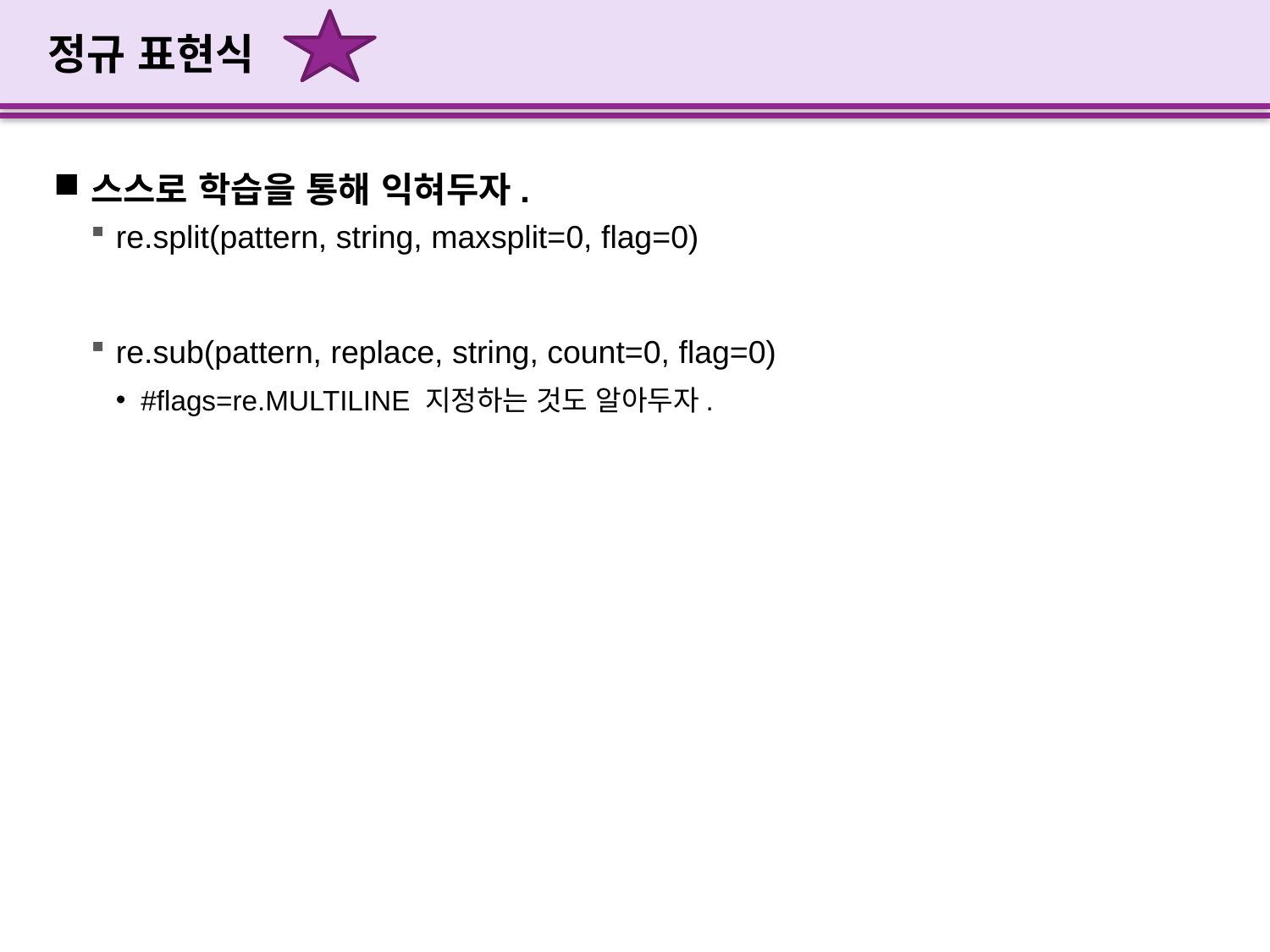

# 정규 표현식
스스로 학습을 통해 익혀두자.
re.split(pattern, string, maxsplit=0, flag=0)

re.sub(pattern, replace, string, count=0, flag=0)
#flags=re.MULTILINE 지정하는 것도 알아두자.